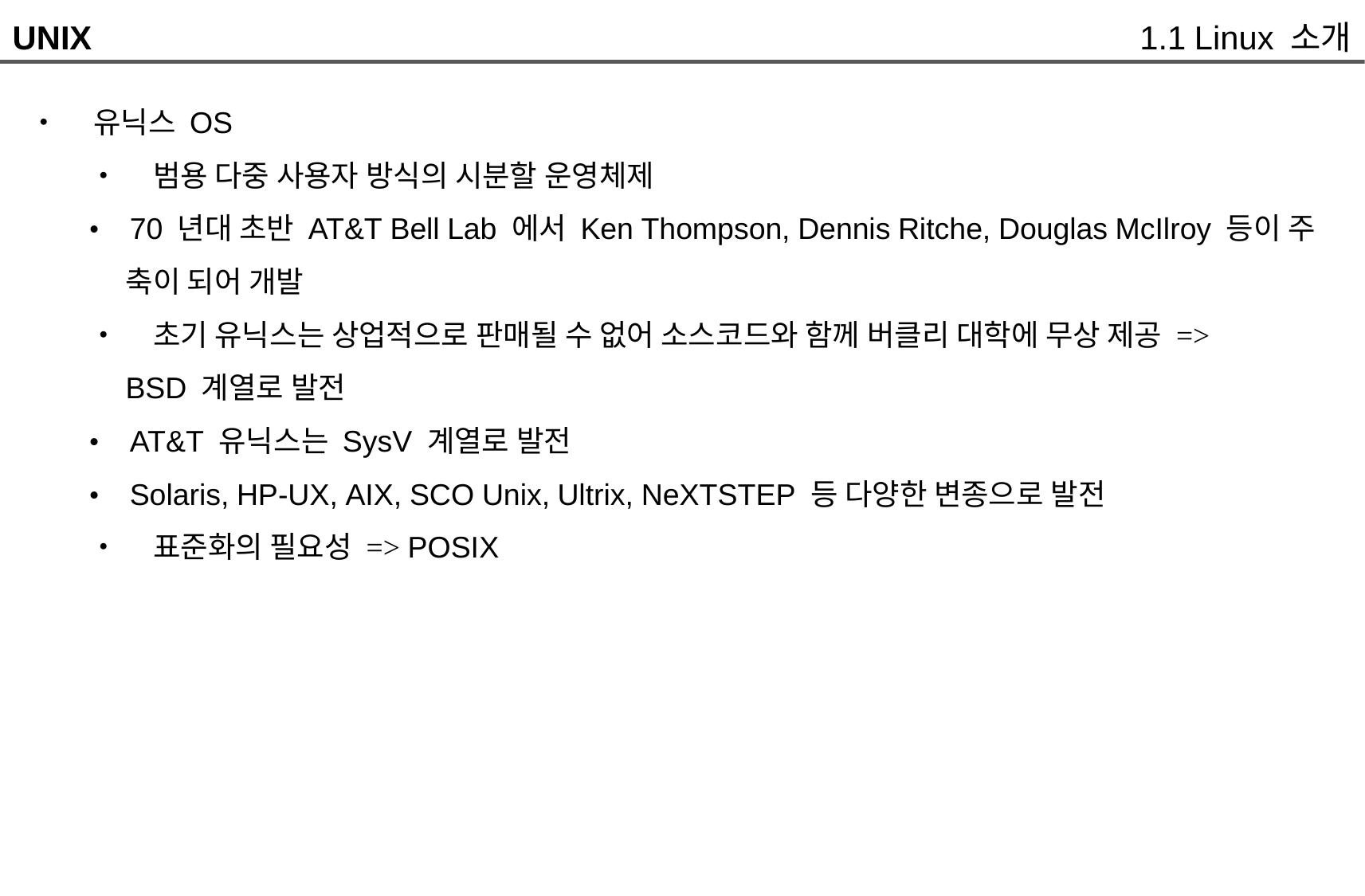

UNIX
1.1 Linux 소개

•    유닉스 OS
	•    범용 다중 사용자 방식의 시분할 운영체제
	•    70 년대 초반 AT&T Bell Lab 에서 Ken Thompson, Dennis Ritche, Douglas McIlroy 등이 주
		축이 되어 개발
	•    초기 유닉스는 상업적으로 판매될 수 없어 소스코드와 함께 버클리 대학에 무상 제공 =>
		BSD 계열로 발전
	•    AT&T 유닉스는 SysV 계열로 발전
	•    Solaris, HP-UX, AIX, SCO Unix, Ultrix, NeXTSTEP 등 다양한 변종으로 발전
	•    표준화의 필요성 => POSIX